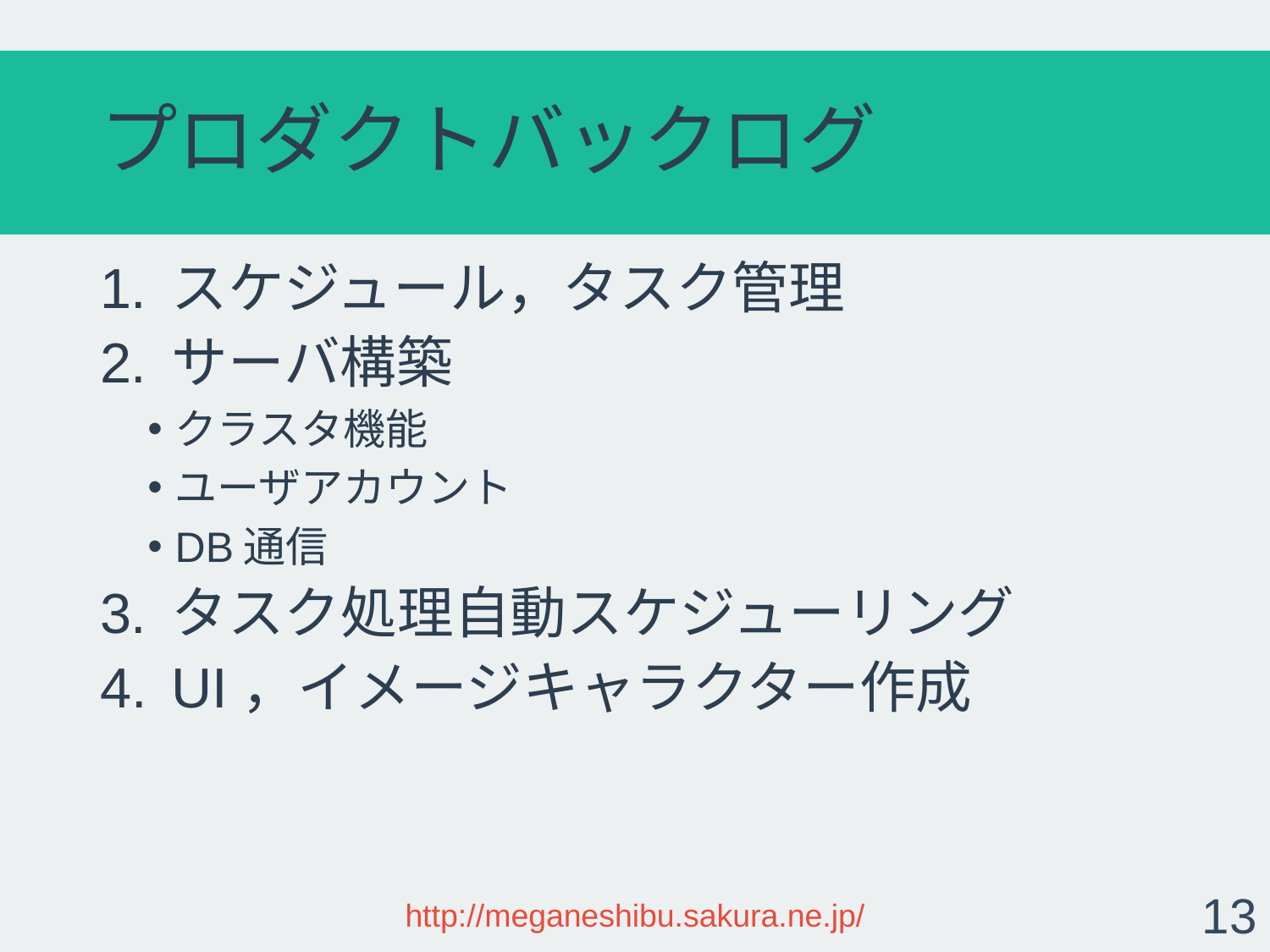

# プロダクトバックログ
スケジュール，タスク管理
サーバ構築
クラスタ機能
ユーザアカウント
DB通信
タスク処理自動スケジューリング
UI，イメージキャラクター作成

http://meganeshibu.sakura.ne.jp/
13